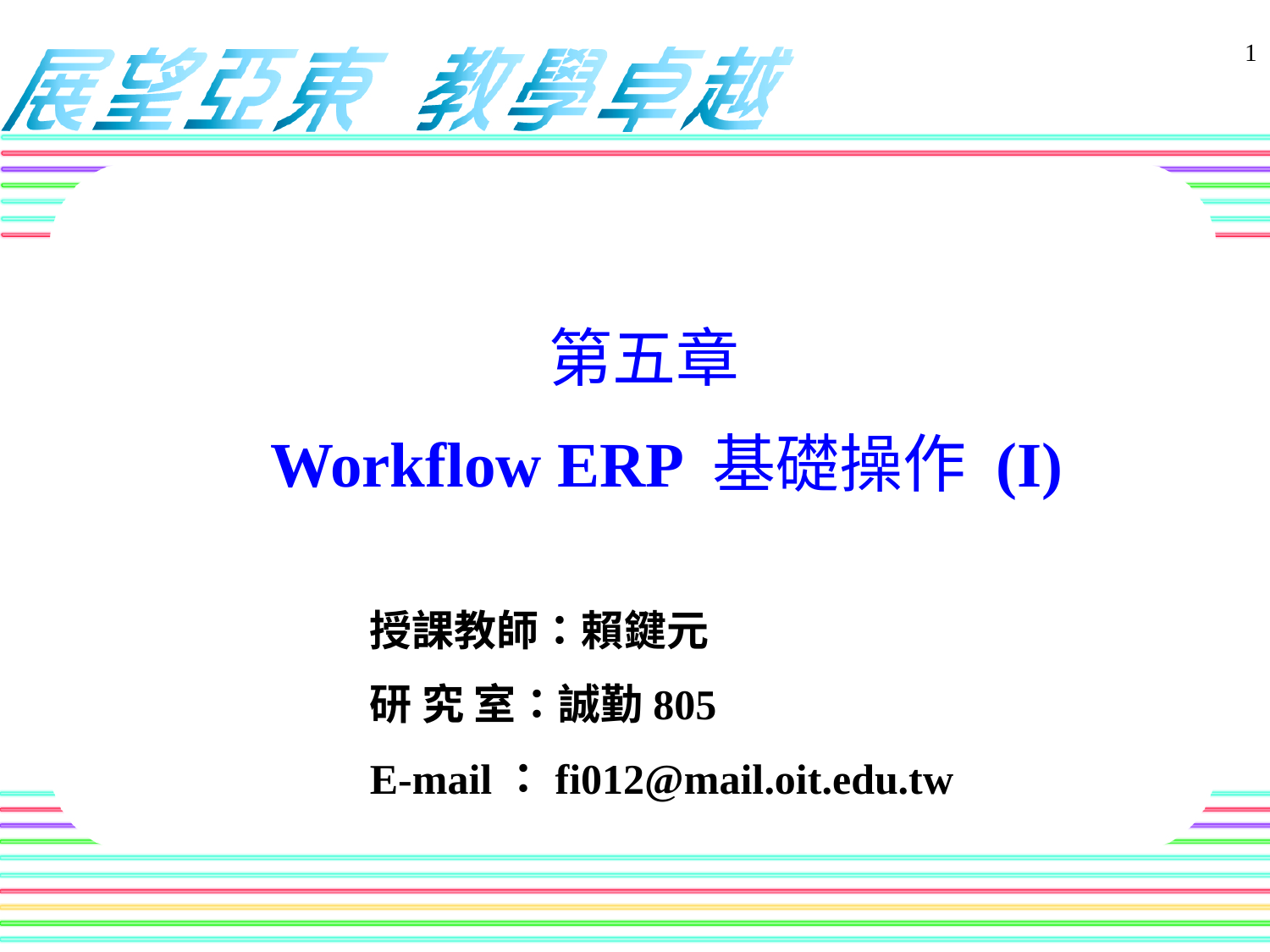

1
# 第五章 Workflow ERP 基礎操作 (I)
授課教師：賴鍵元
研 究 室：誠勤805
E-mail：fi012@mail.oit.edu.tw